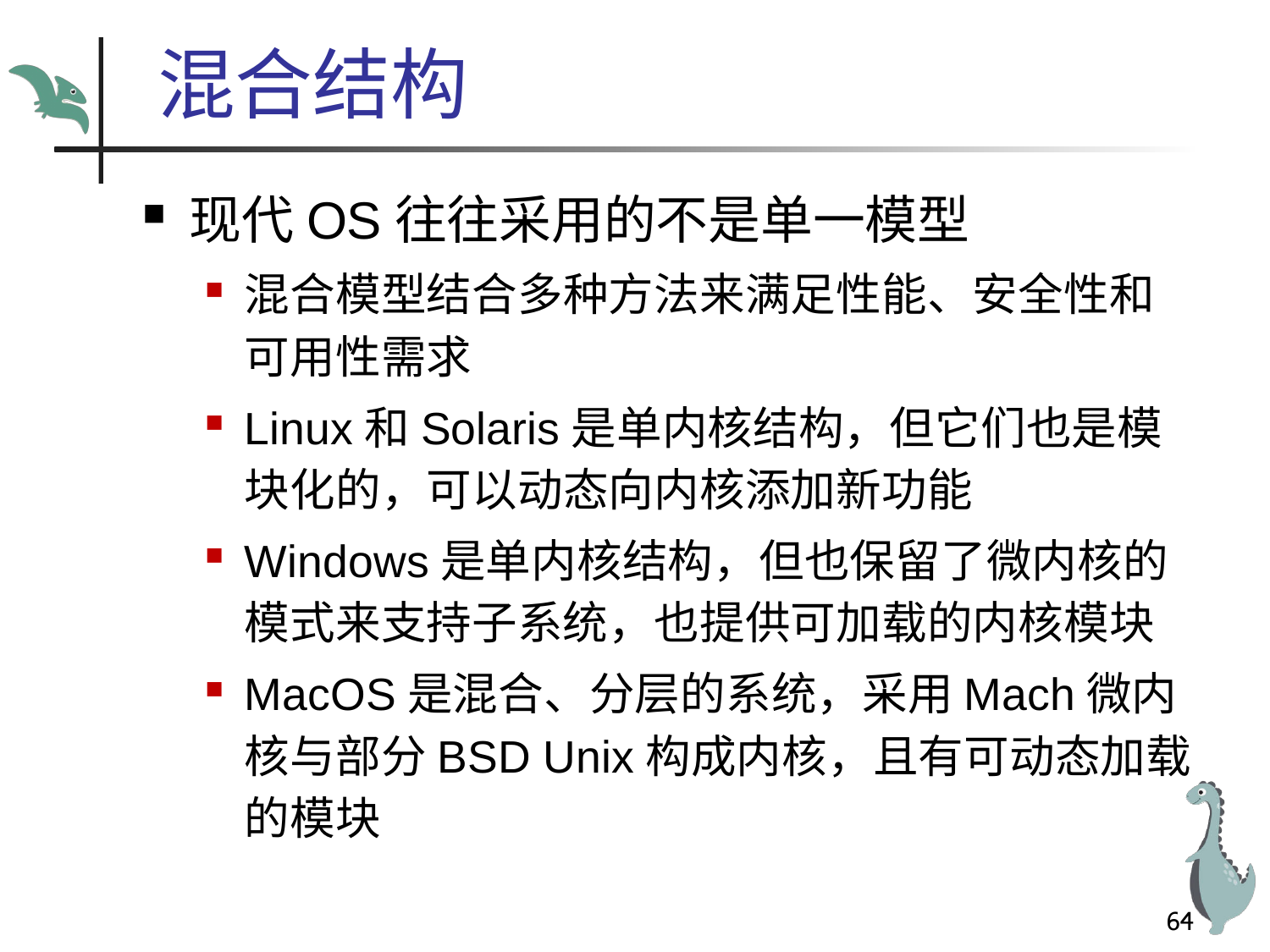

# 混合结构
现代OS往往采用的不是单一模型
混合模型结合多种方法来满足性能、安全性和可用性需求
Linux和Solaris是单内核结构，但它们也是模块化的，可以动态向内核添加新功能
Windows是单内核结构，但也保留了微内核的模式来支持子系统，也提供可加载的内核模块
MacOS是混合、分层的系统，采用Mach微内核与部分BSD Unix构成内核，且有可动态加载的模块
64